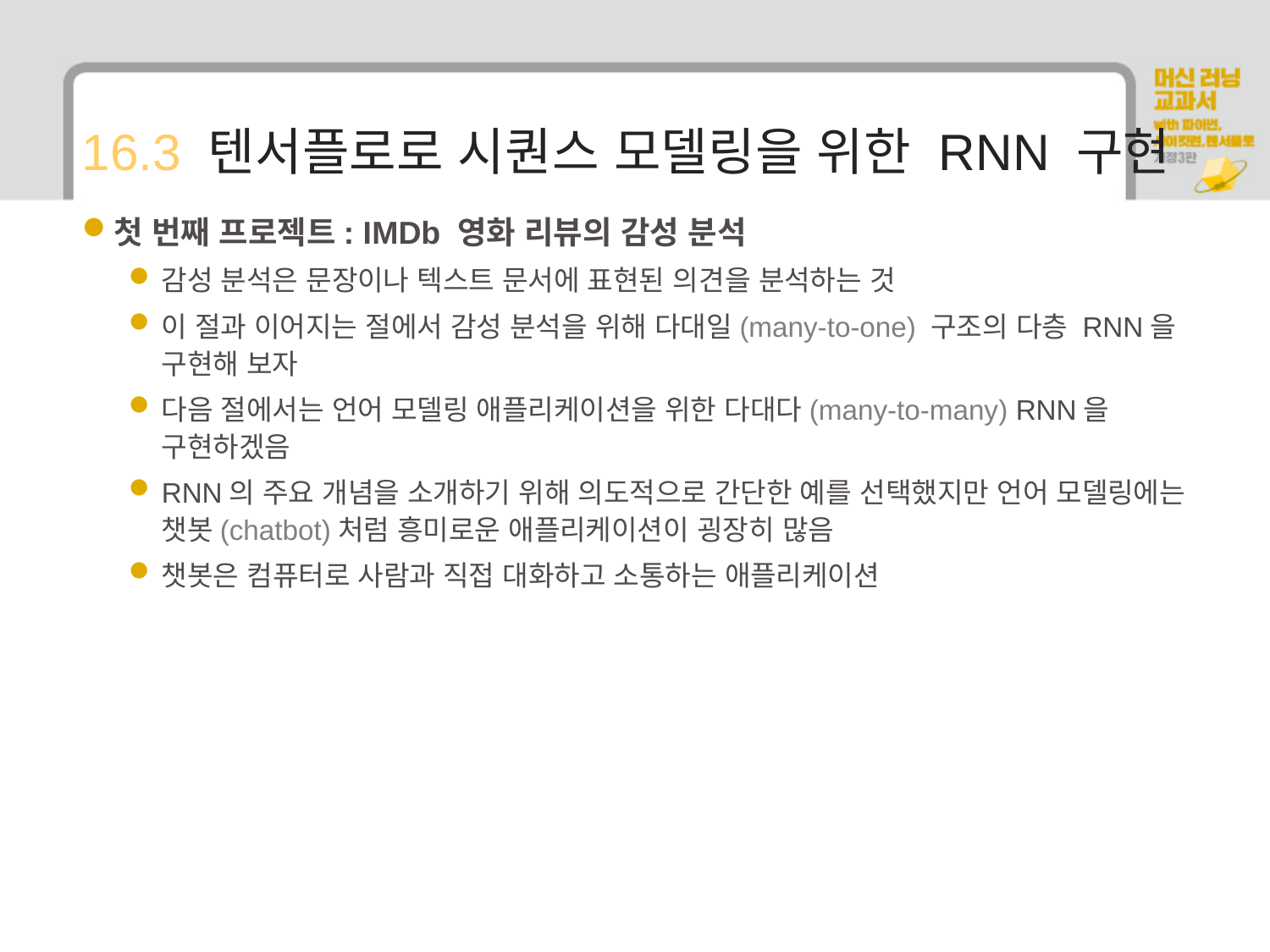

# 16.3 텐서플로로 시퀀스 모델링을 위한 RNN 구현
첫 번째 프로젝트: IMDb 영화 리뷰의 감성 분석
감성 분석은 문장이나 텍스트 문서에 표현된 의견을 분석하는 것
이 절과 이어지는 절에서 감성 분석을 위해 다대일(many-to-one) 구조의 다층 RNN을 구현해 보자
다음 절에서는 언어 모델링 애플리케이션을 위한 다대다(many-to-many) RNN을 구현하겠음
RNN의 주요 개념을 소개하기 위해 의도적으로 간단한 예를 선택했지만 언어 모델링에는 챗봇(chatbot)처럼 흥미로운 애플리케이션이 굉장히 많음
챗봇은 컴퓨터로 사람과 직접 대화하고 소통하는 애플리케이션